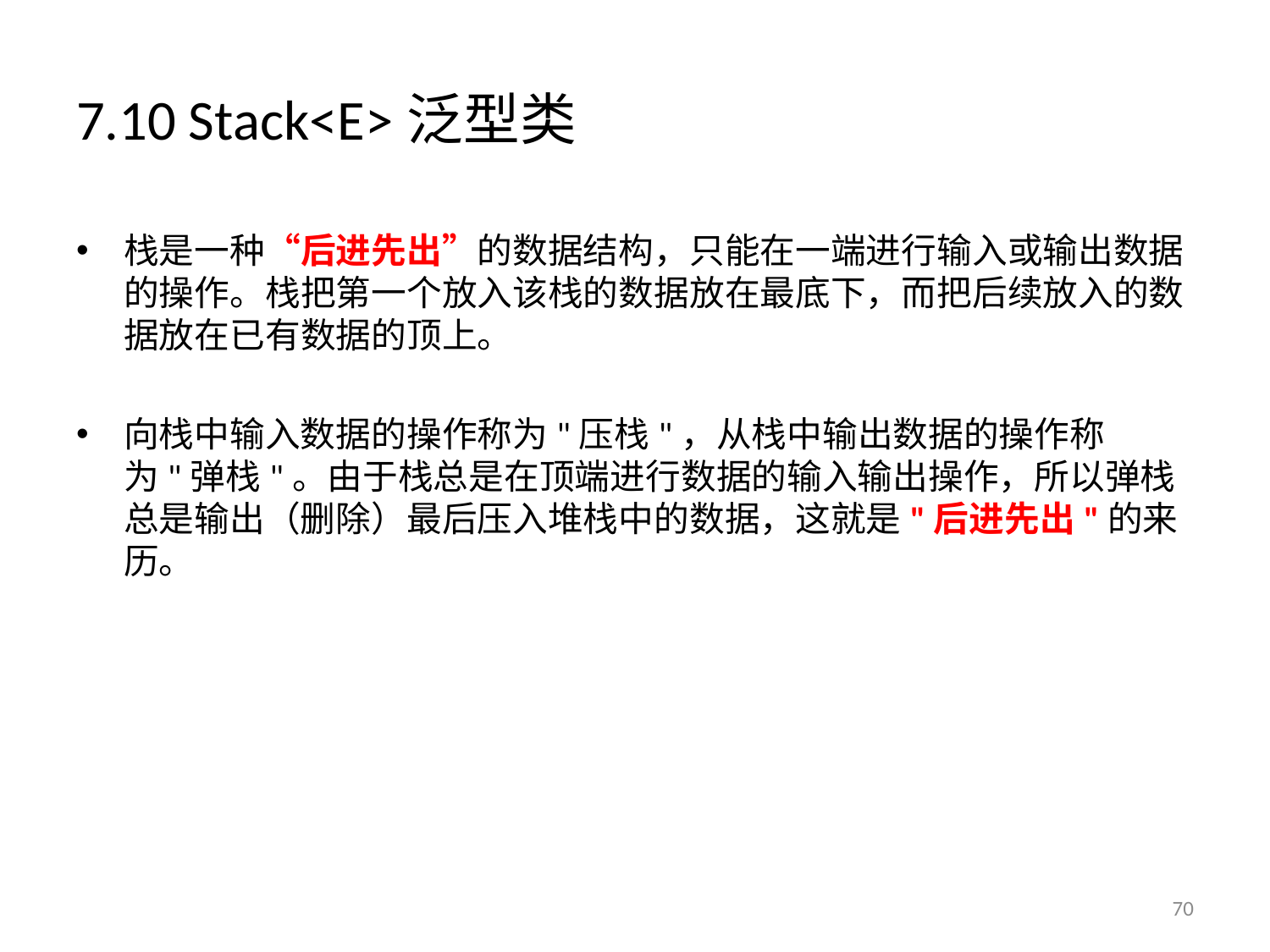

# 7.10 Stack<E>泛型类
栈是一种“后进先出”的数据结构，只能在一端进行输入或输出数据的操作。栈把第一个放入该栈的数据放在最底下，而把后续放入的数据放在已有数据的顶上。

向栈中输入数据的操作称为"压栈"，从栈中输出数据的操作称为"弹栈"。由于栈总是在顶端进行数据的输入输出操作，所以弹栈总是输出（删除）最后压入堆栈中的数据，这就是"后进先出"的来历。

70